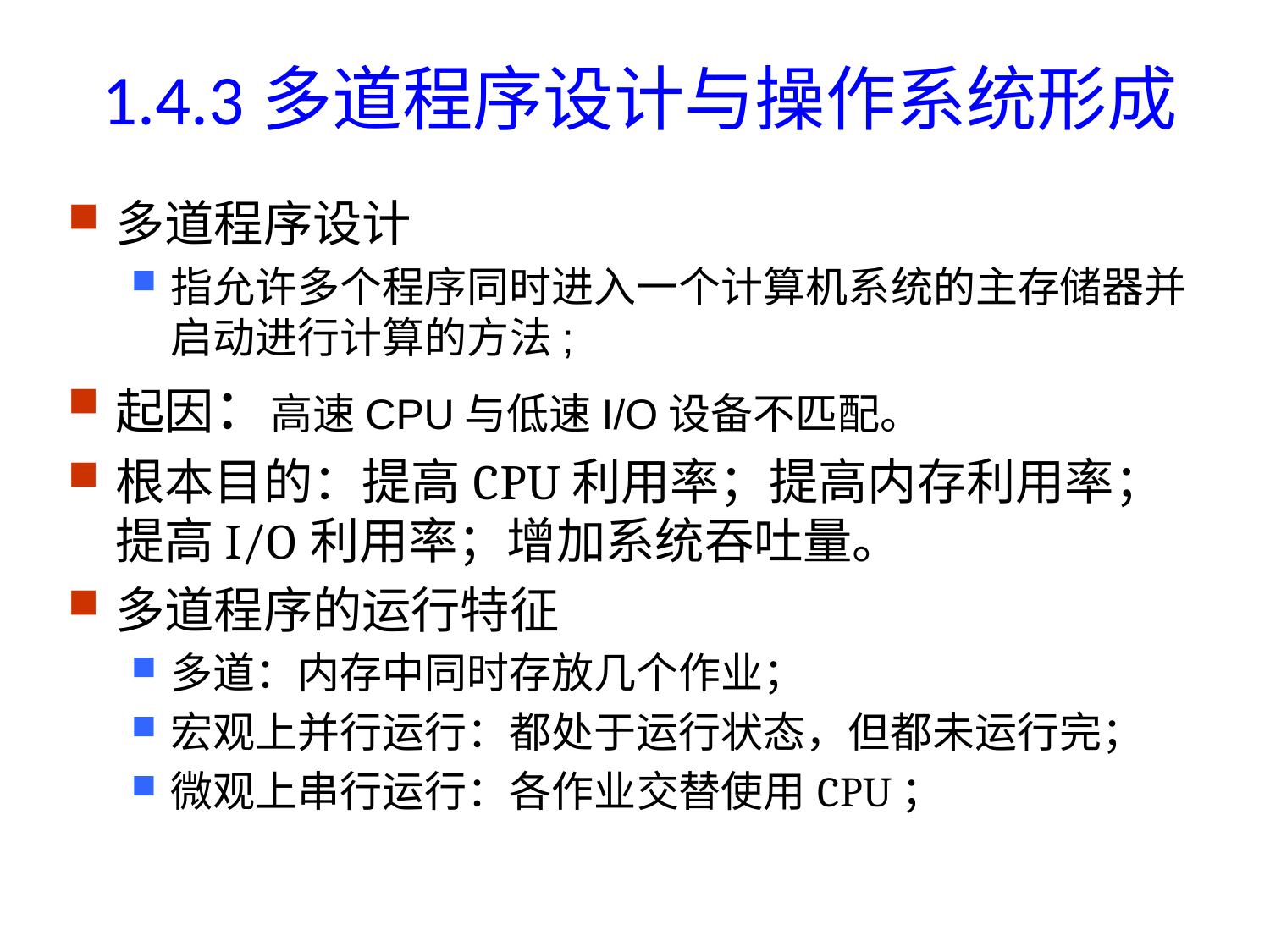

# 1.4.3多道程序设计与操作系统形成
多道程序设计
指允许多个程序同时进入一个计算机系统的主存储器并启动进行计算的方法;
起因：高速CPU与低速I/O设备不匹配。
根本目的：提高CPU利用率；提高内存利用率；提高I/O利用率；增加系统吞吐量。
多道程序的运行特征
多道：内存中同时存放几个作业；
宏观上并行运行：都处于运行状态，但都未运行完；
微观上串行运行：各作业交替使用CPU；